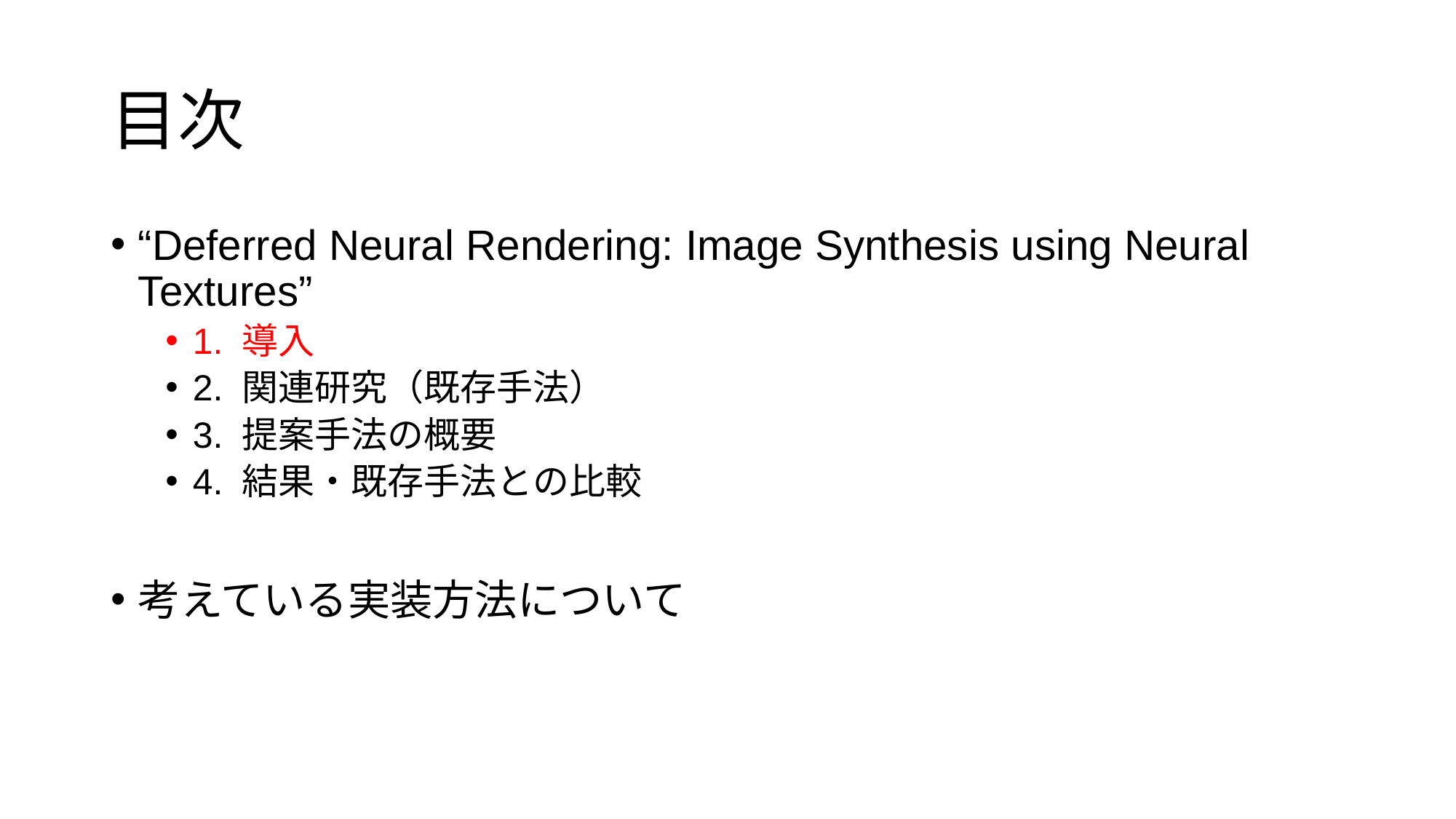

# 目次
“Deferred Neural Rendering: Image Synthesis using Neural Textures”
1. 導入
2. 関連研究（既存手法）
3. 提案手法の概要
4. 結果・既存手法との比較

考えている実装方法について